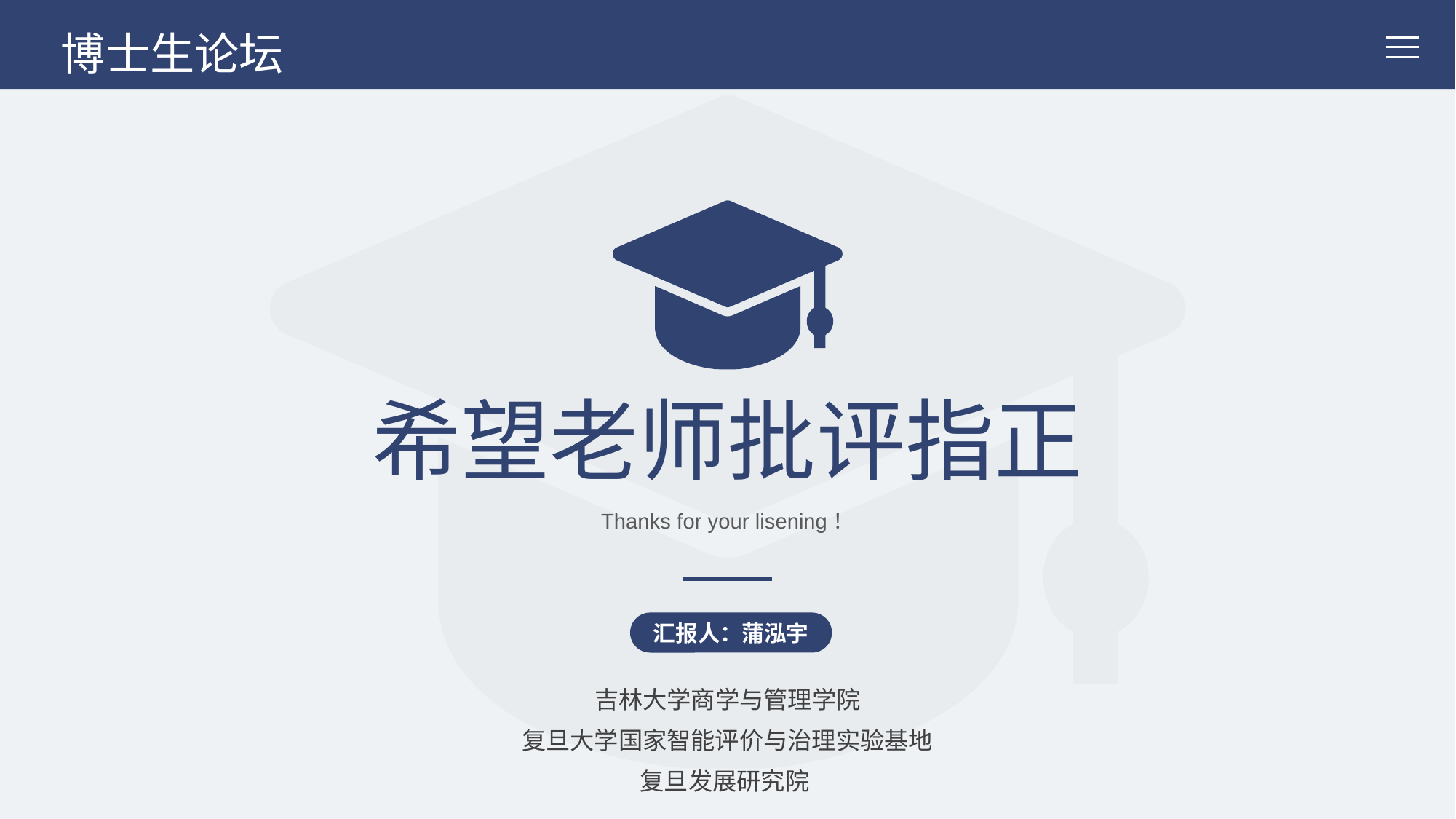

博士生论坛

希望老师批评指正
Thanks for your lisening！
汇报人：蒲泓宇
吉林大学商学与管理学院
复旦大学国家智能评价与治理实验基地
复旦发展研究院